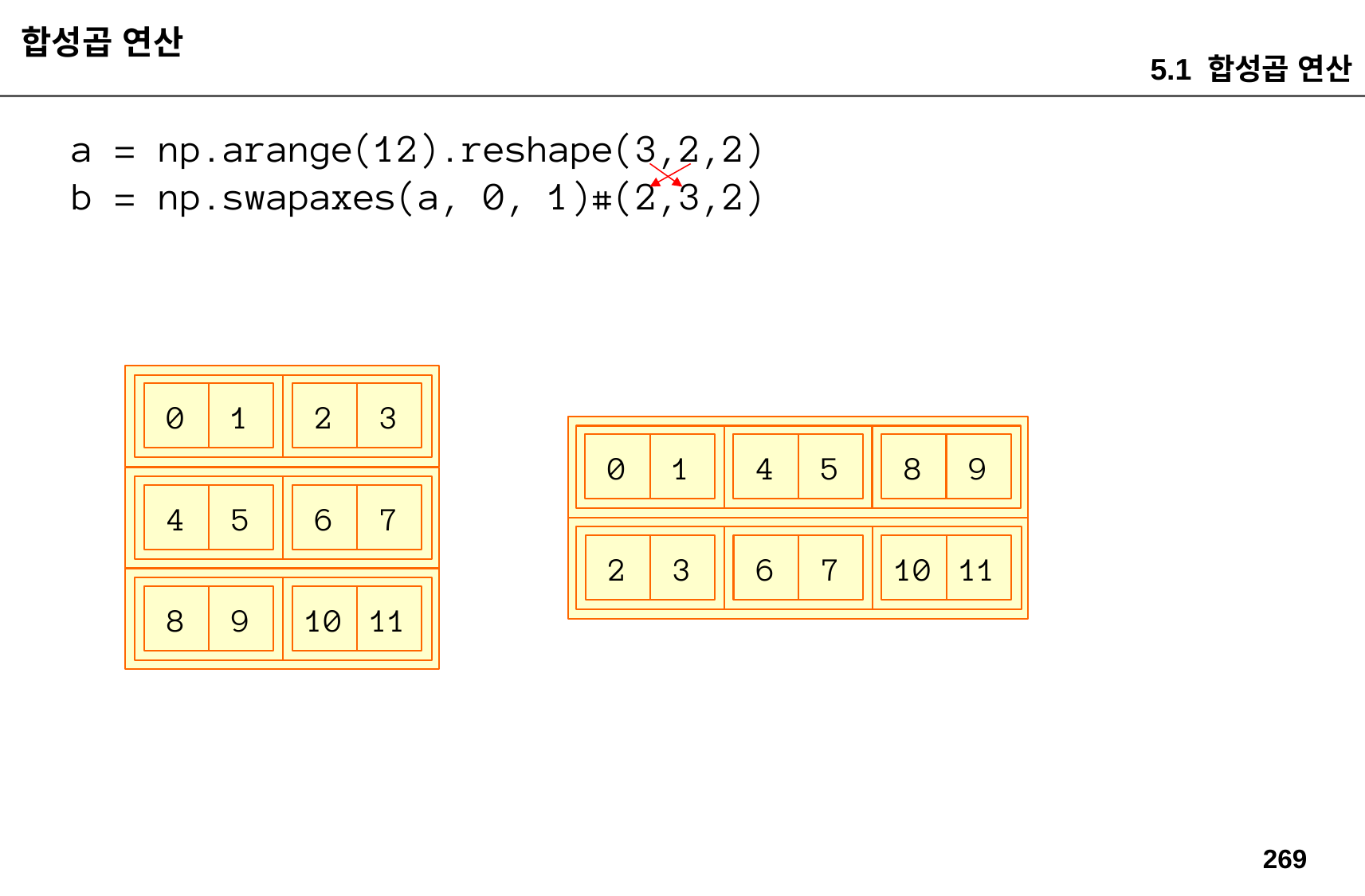

합성곱 연산
5.1 합성곱 연산
a = np.arange(12).reshape(3,2,2)
b = np.swapaxes(a, 0, 1)#(2,3,2)

0
1
2
3

9
1
5
8
0
4

4
5
6
7

11
3
7
10
2
6

9
11
8
10